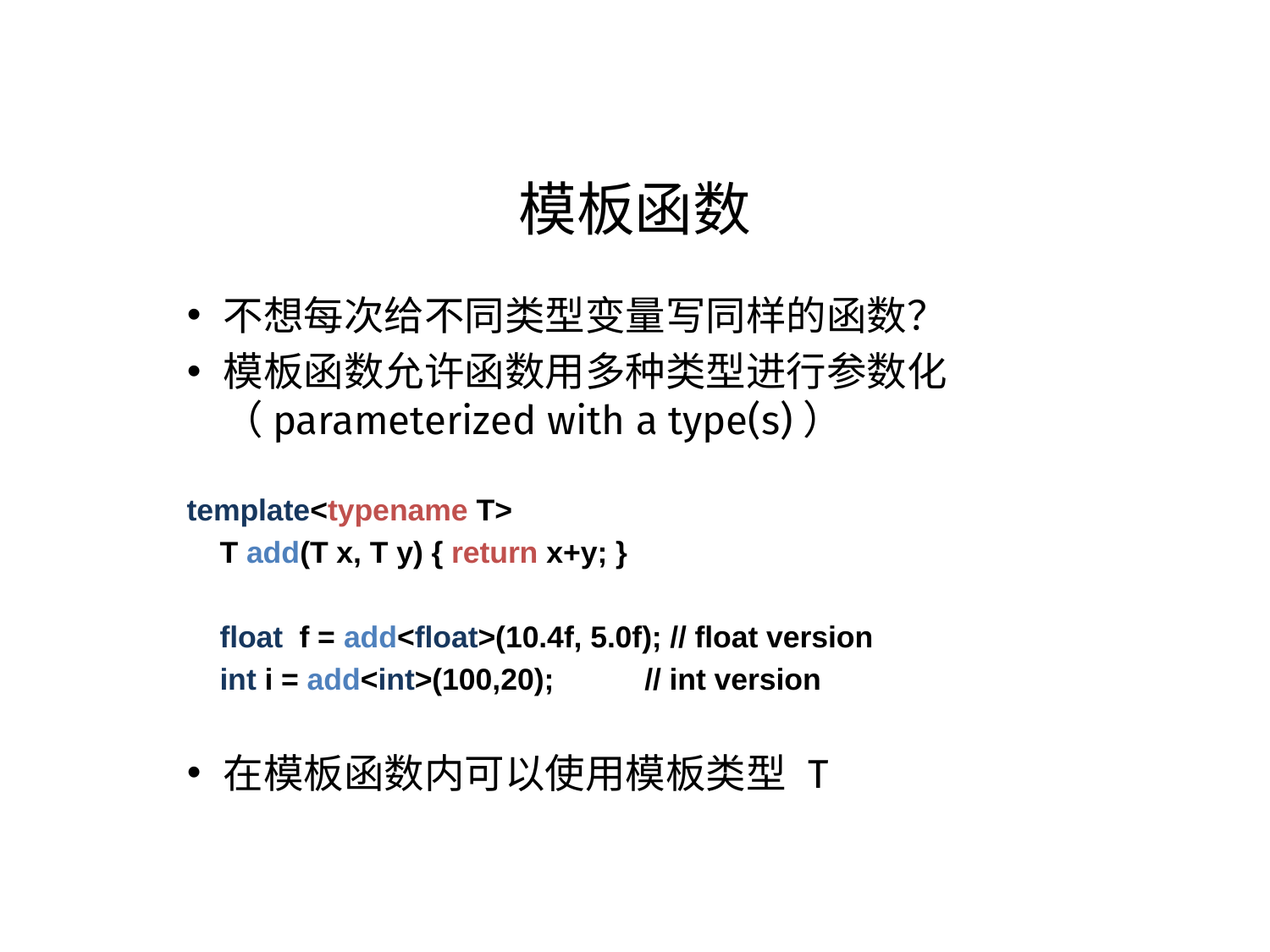

模板函数
不想每次给不同类型变量写同样的函数？
模板函数允许函数用多种类型进行参数化（parameterized with a type(s)）

template<typename T>
    T add(T x, T y) { return x+y; }

    float  f = add<float>(10.4f, 5.0f); // float version
    int i = add<int>(100,20);           // int version

在模板函数内可以使用模板类型 T